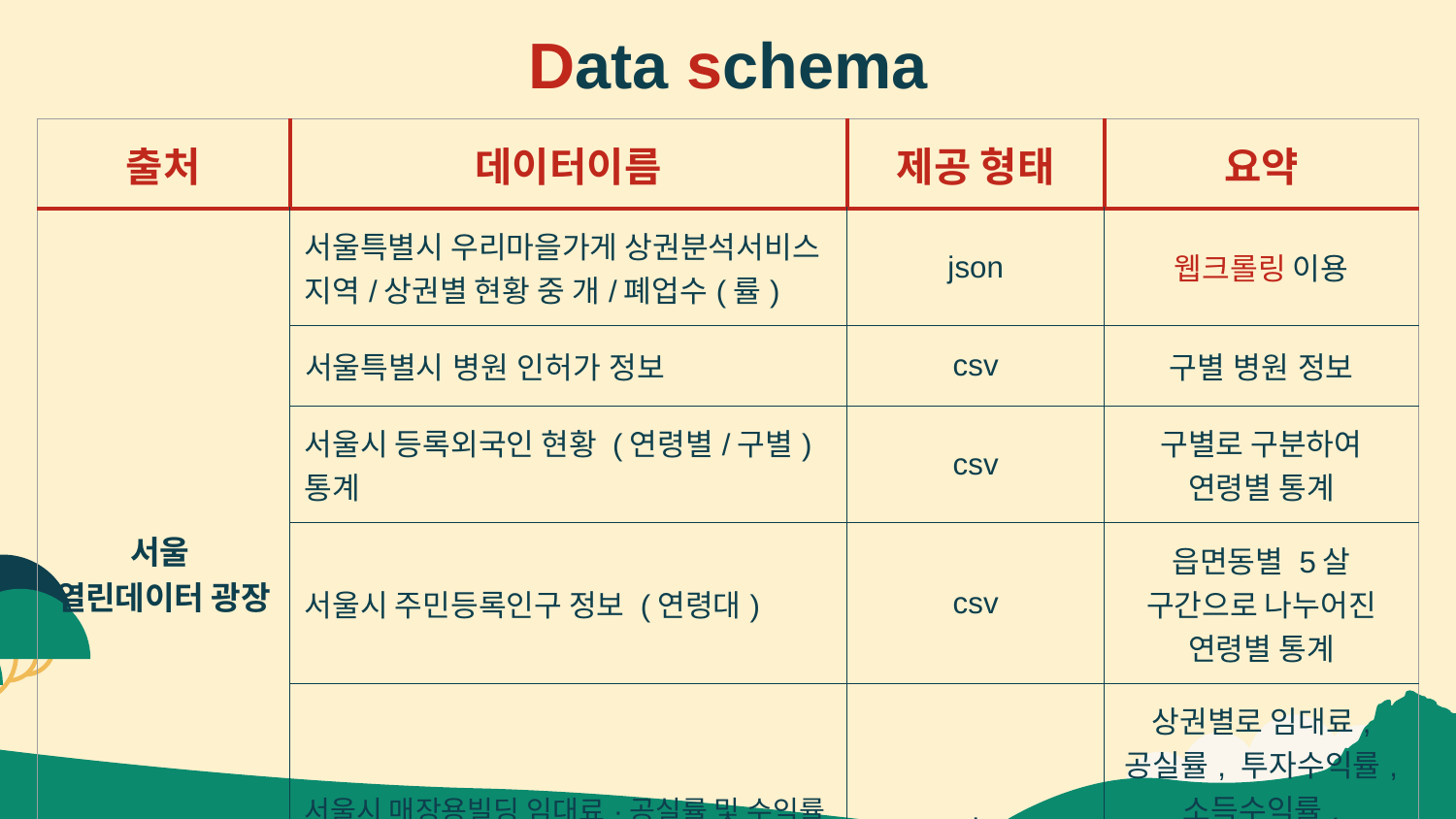

# Data schema
| 출처 | 데이터이름 | 제공 형태 | 요약 |
| --- | --- | --- | --- |
| 서울 열린데이터 광장 | 서울특별시 우리마을가게 상권분석서비스 지역/상권별 현황 중 개/폐업수(률) | json | 웹크롤링 이용 |
|  | 서울특별시 병원 인허가 정보 | csv | 구별 병원 정보 |
|  | 서울시 등록외국인 현황 (연령별/구별) 통계 | csv | 구별로 구분하여 연령별 통계 |
|  | 서울시 주민등록인구 정보 (연령대) | csv | 읍면동별 5살 구간으로 나누어진 연령별 통계 |
|  | 서울시 매장용빌딩 임대료·공실률 및 수익률 통계 | xls | 상권별로 임대료, 공실률, 투자수익률, 소득수익률, 자본수익률 구분 (원본 데이터에서 5개구가 생략됨) |